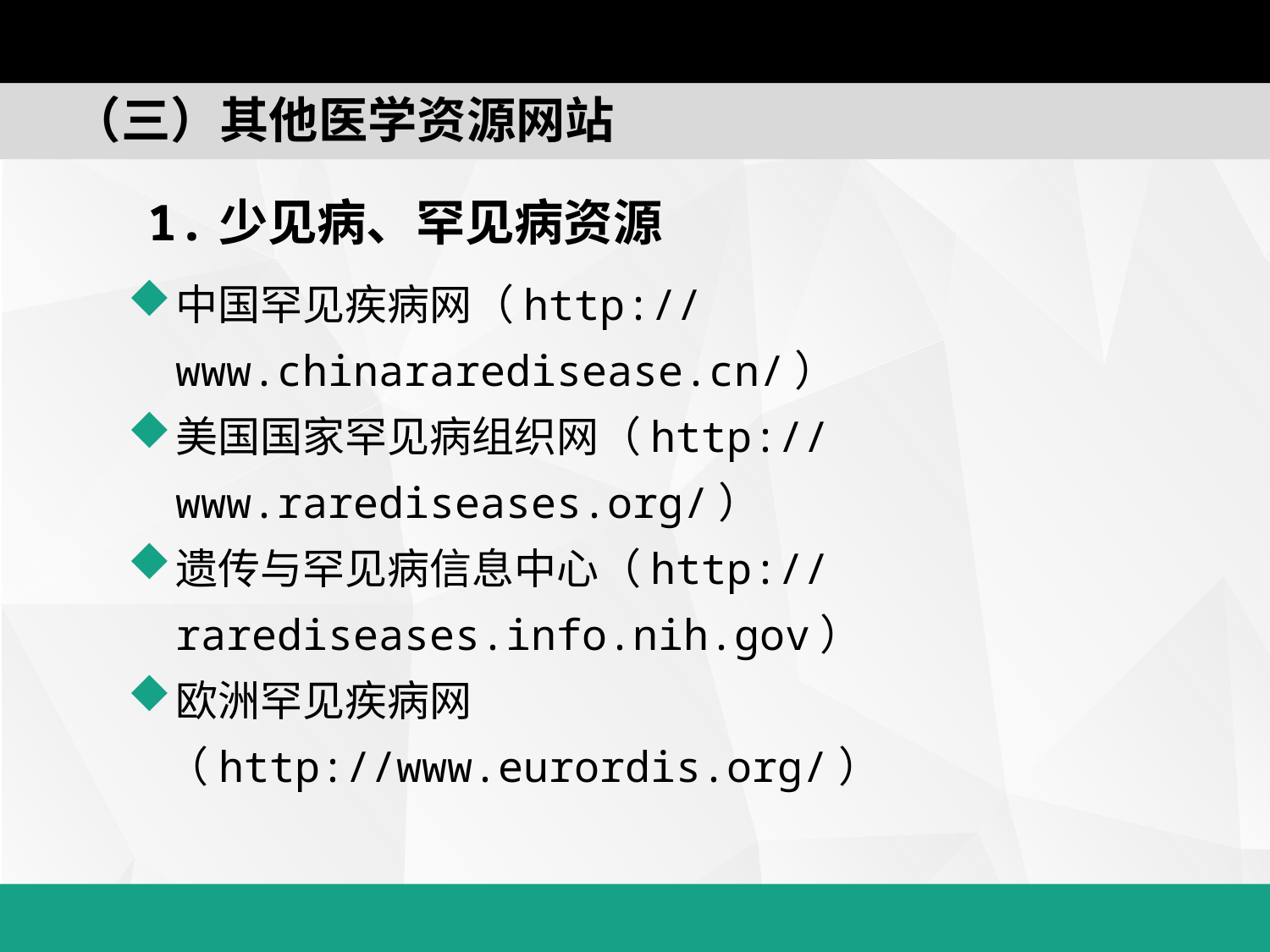

（三）其他医学资源网站
1.少见病、罕见病资源
中国罕见疾病网（http://www.chinararedisease.cn/）
美国国家罕见病组织网（http://www.rarediseases.org/）
遗传与罕见病信息中心（http://rarediseases.info.nih.gov）
欧洲罕见疾病网
   （http://www.eurordis.org/）